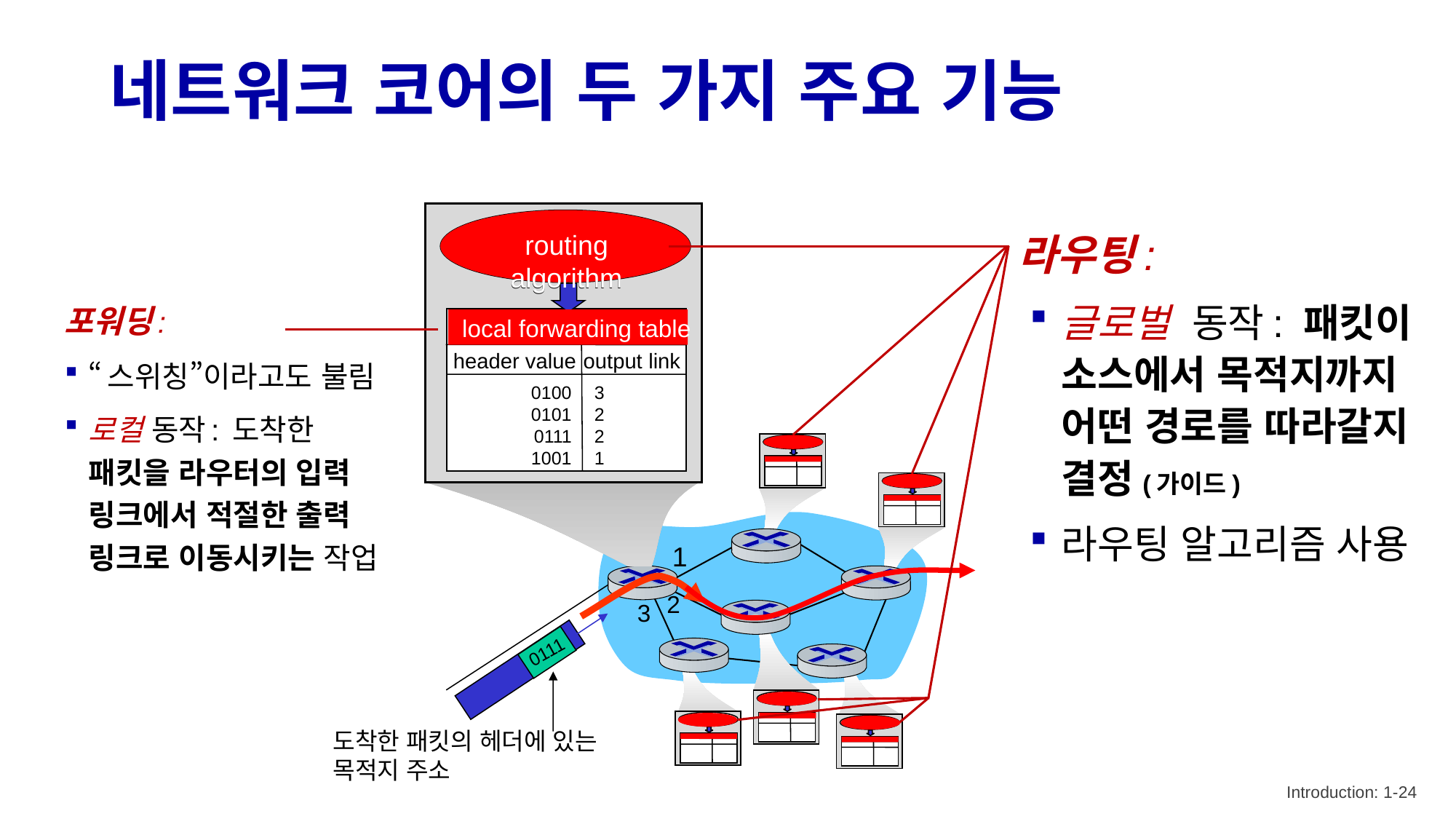

# 네트워크 코어의 두 가지 주요 기능

routing algorithm

local forwarding table
header value
output link

0100
0101
0111
1001
3
2
2
1

routing algorithm
라우팅:
글로벌  동작: 패킷이 소스에서 목적지까지 어떤 경로를 따라갈지 결정(가이드)
라우팅 알고리즘 사용

포워딩:
“스위칭”이라고도 불림
로컬 동작: 도착한 패킷을 라우터의 입력 링크에서 적절한 출력 링크로 이동시키는 작업

local forwarding table

1
2
3

0111

도착한 패킷의 헤더에 있는
목적지 주소

Introduction: 1-24